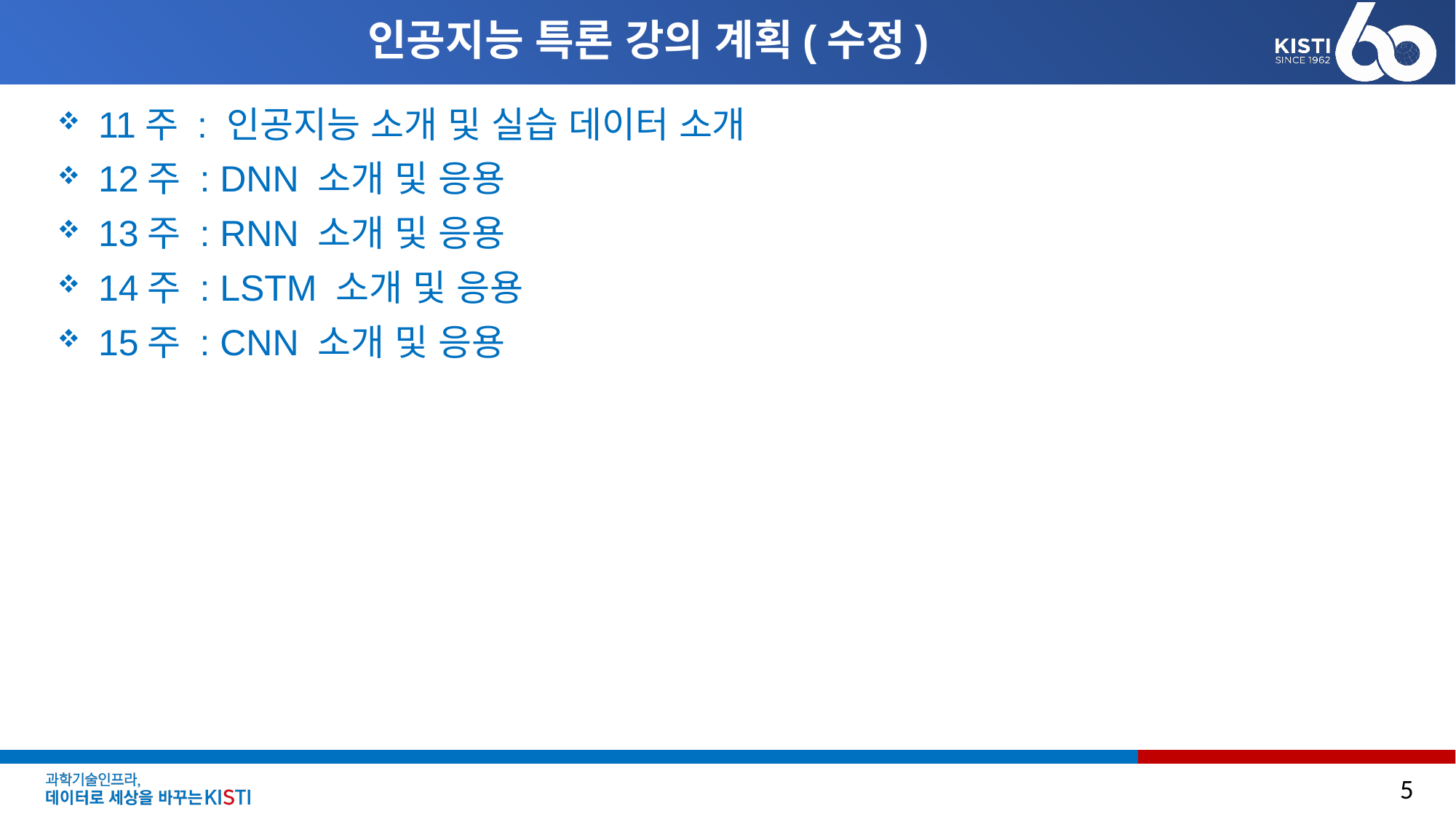

# 인공지능 특론 강의 계획(수정)
11주 : 인공지능 소개 및 실습 데이터 소개
12주 : DNN 소개 및 응용
13주 : RNN 소개 및 응용
14주 : LSTM 소개 및 응용
15주 : CNN 소개 및 응용

5